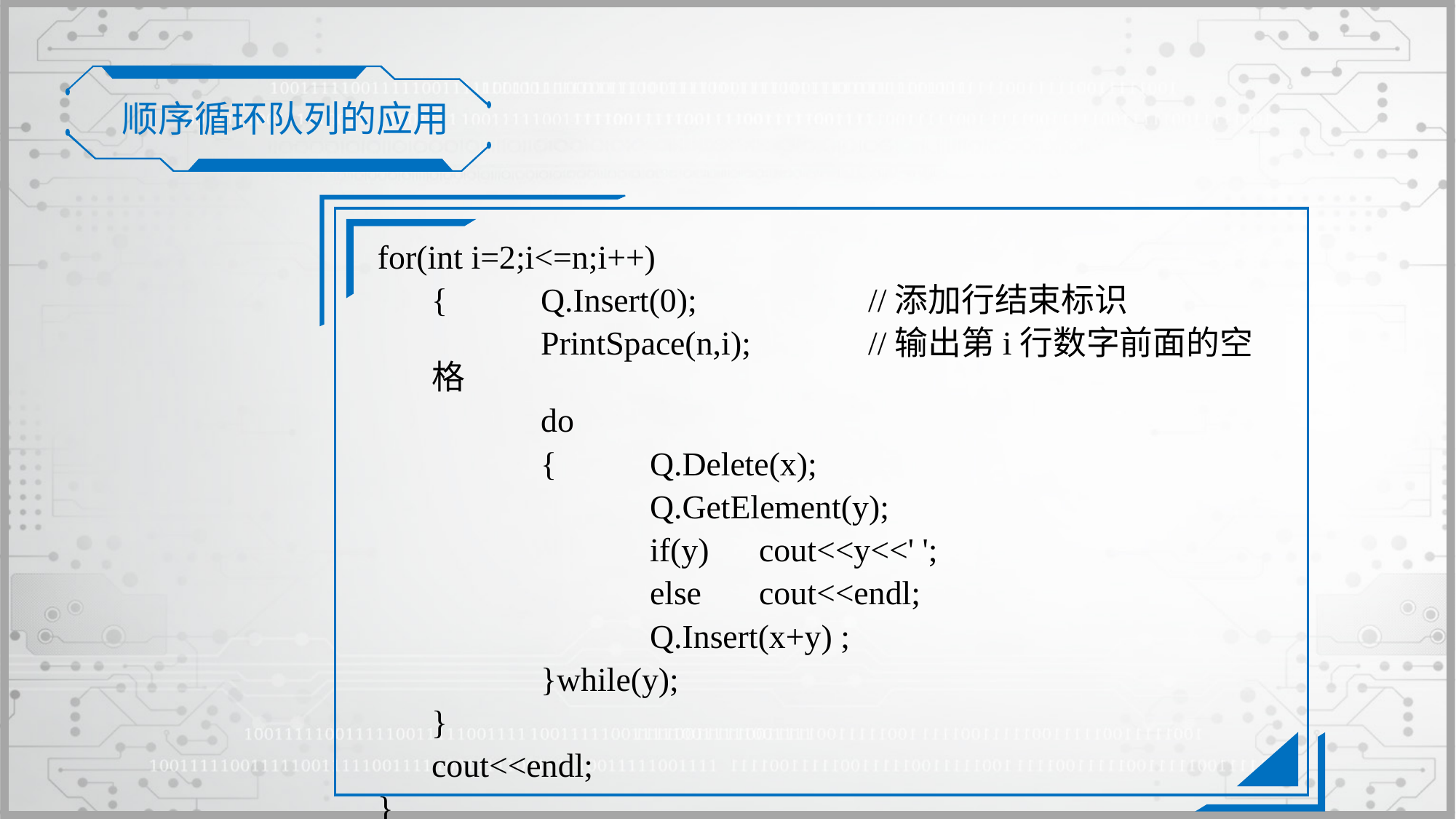

顺序循环队列的应用

for(int i=2;i<=n;i++)
	{	Q.Insert(0);		//添加行结束标识
		PrintSpace(n,i);		//输出第i行数字前面的空格
		do
		{	Q.Delete(x);
			Q.GetElement(y);
			if(y)	cout<<y<<' ';
			else 	cout<<endl;
			Q.Insert(x+y) ;
		}while(y);
	}
	cout<<endl;
}